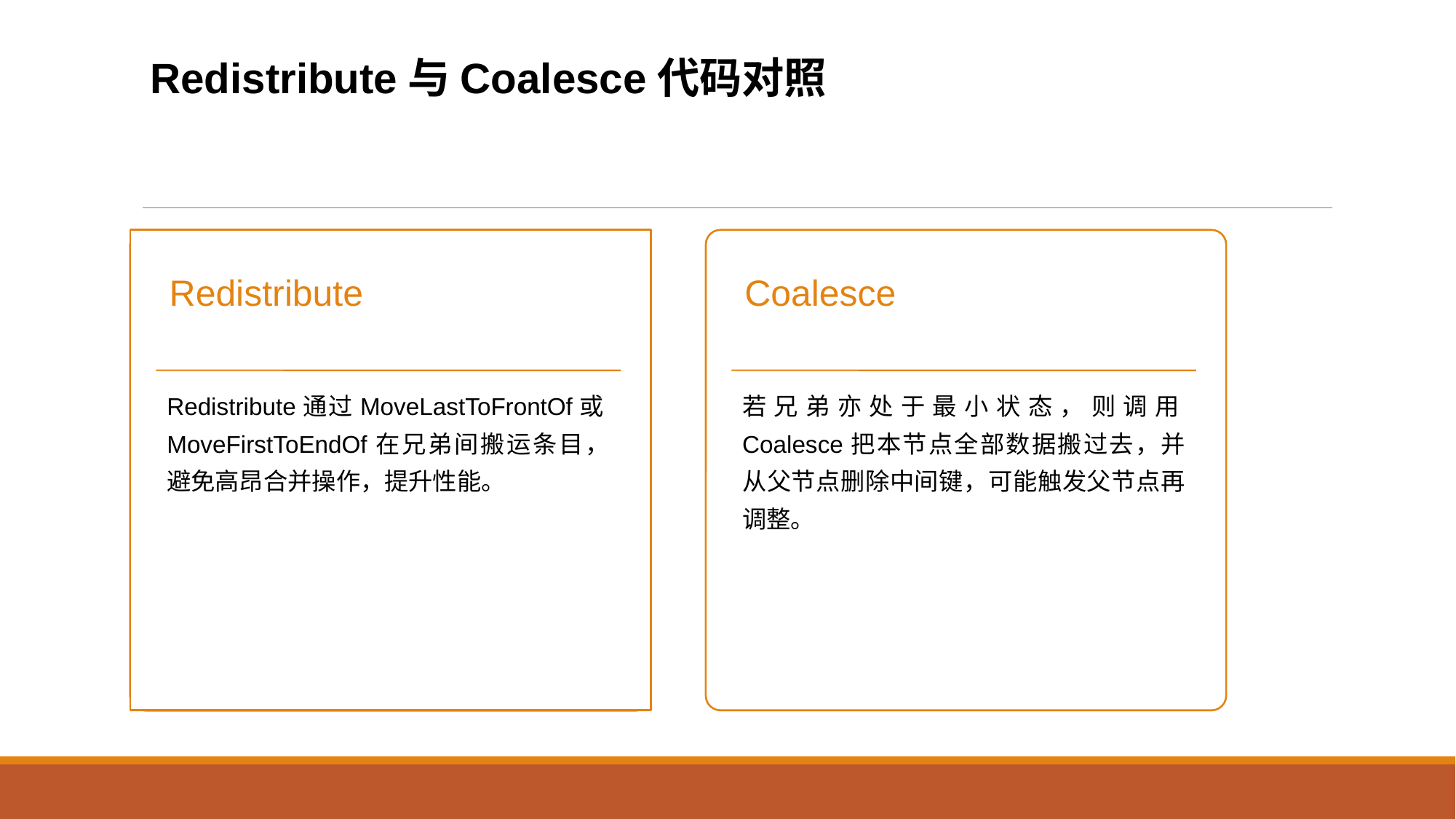

Redistribute与Coalesce代码对照

Redistribute
Coalesce

Redistribute通过MoveLastToFrontOf或MoveFirstToEndOf在兄弟间搬运条目，避免高昂合并操作，提升性能。
若兄弟亦处于最小状态，则调用Coalesce把本节点全部数据搬过去，并从父节点删除中间键，可能触发父节点再调整。